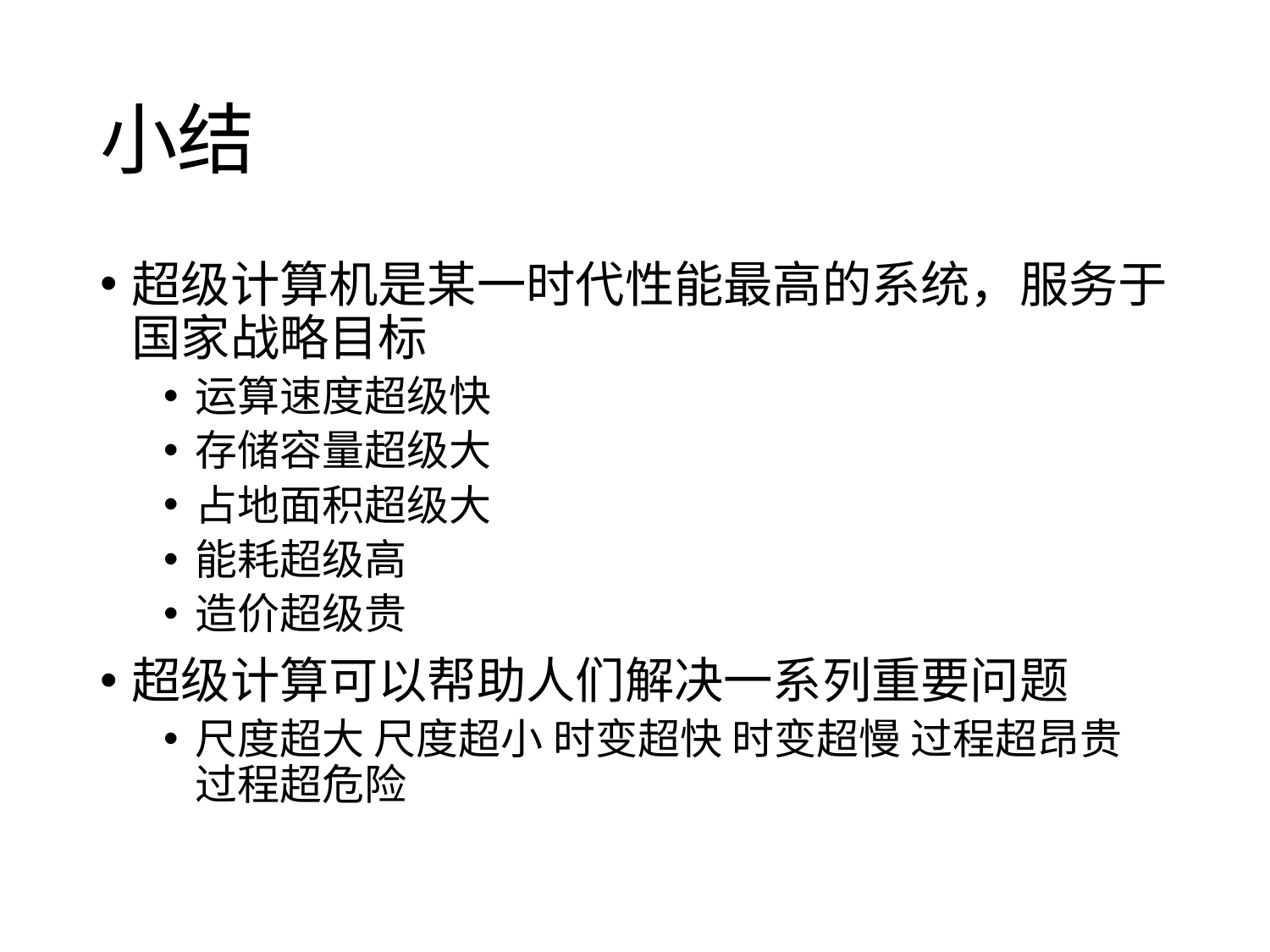

# 小结
超级计算机是某一时代性能最高的系统，服务于国家战略目标
运算速度超级快
存储容量超级大
占地面积超级大
能耗超级高
造价超级贵
超级计算可以帮助人们解决一系列重要问题
尺度超大 尺度超小 时变超快 时变超慢 过程超昂贵 过程超危险